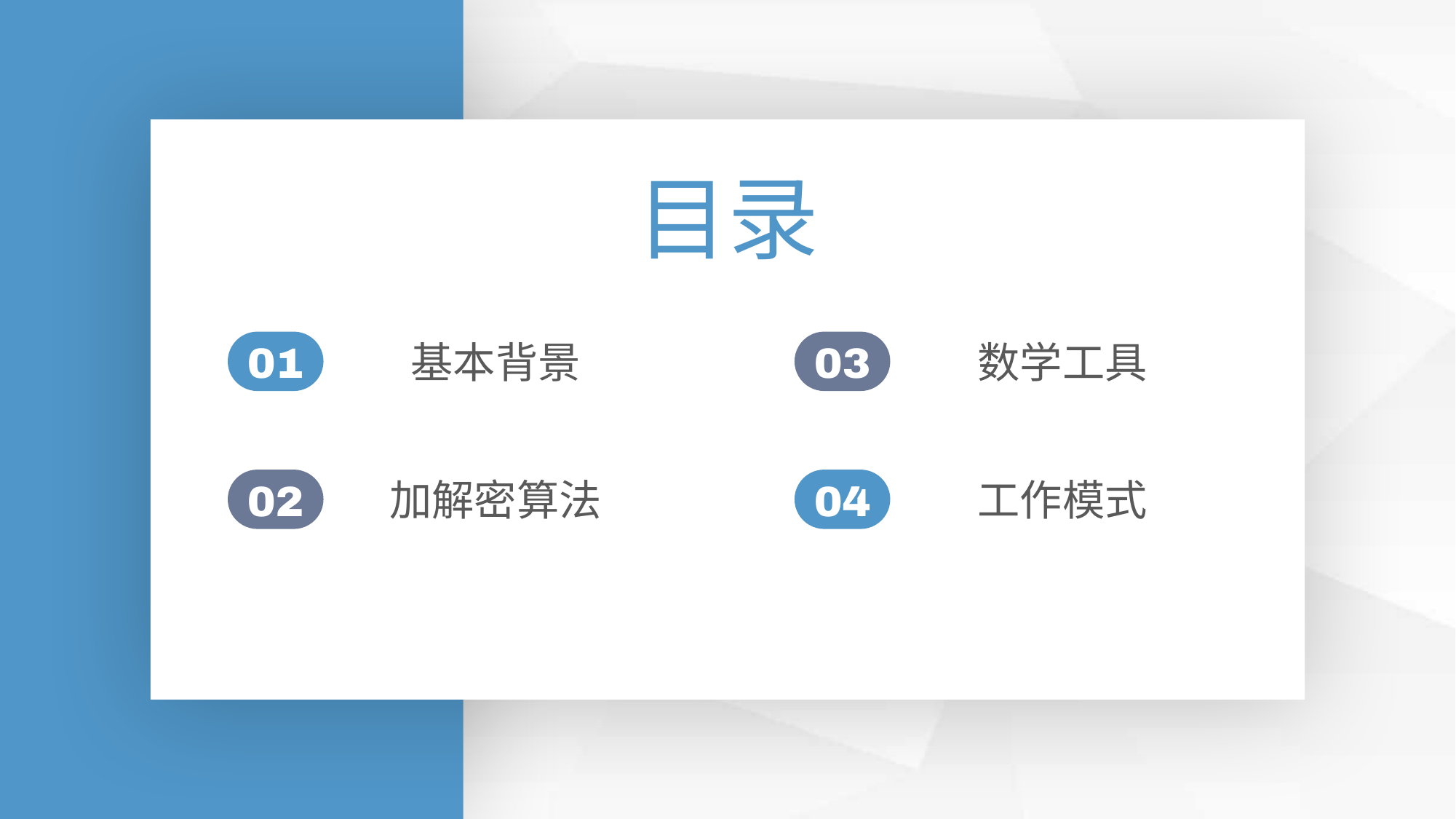

目录
基本背景
01
数学工具
03
加解密算法
02
工作模式
04